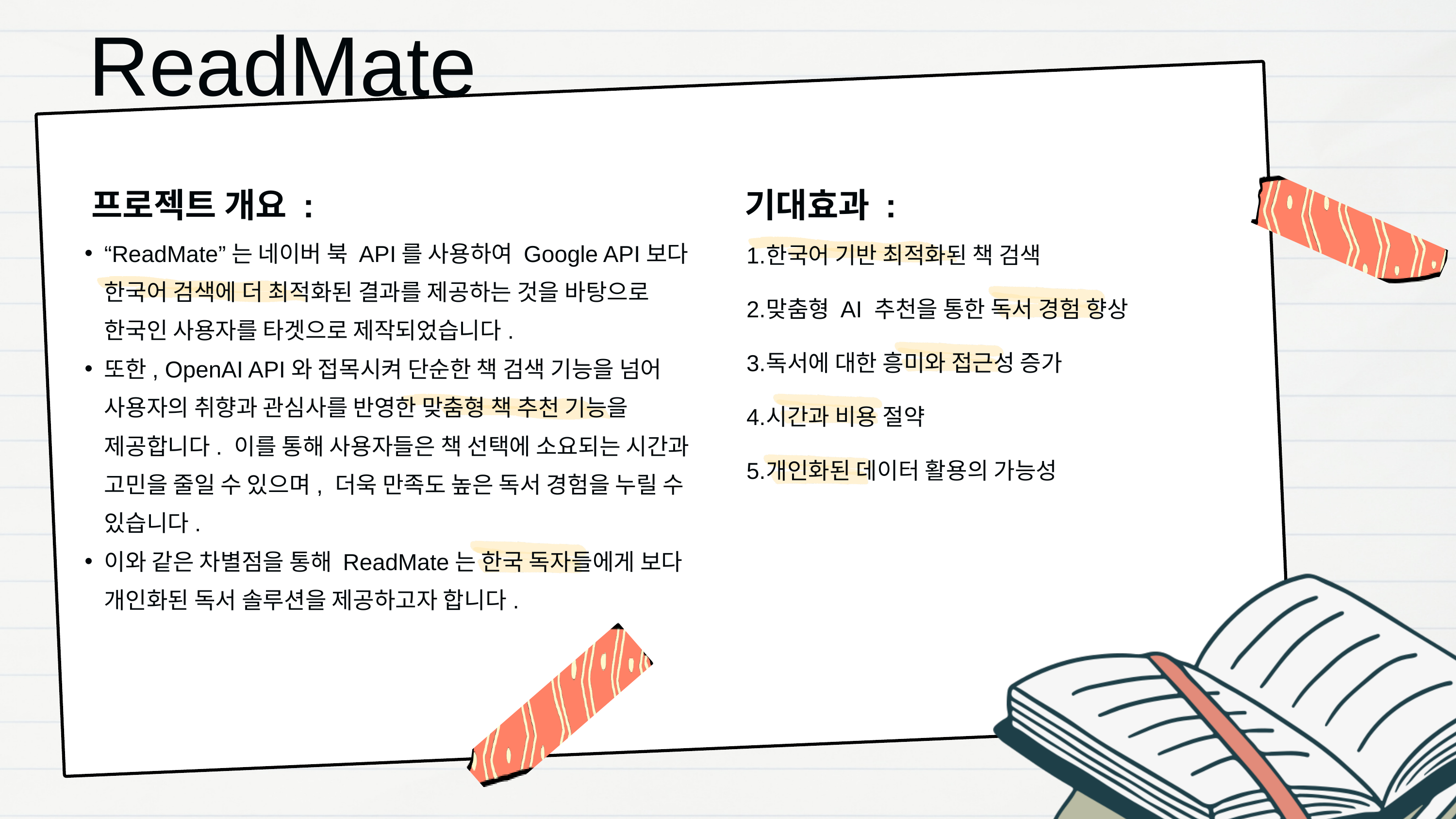

ReadMate

프로젝트 개요 :
기대효과 :

한국어 기반 최적화된 책 검색
맞춤형 AI 추천을 통한 독서 경험 향상
독서에 대한 흥미와 접근성 증가
시간과 비용 절약
개인화된 데이터 활용의 가능성
“ReadMate”는 네이버 북 API를 사용하여 Google API보다 한국어 검색에 더 최적화된 결과를 제공하는 것을 바탕으로 한국인 사용자를 타겟으로 제작되었습니다.
또한, OpenAI API와 접목시켜 단순한 책 검색 기능을 넘어 사용자의 취향과 관심사를 반영한 맞춤형 책 추천 기능을 제공합니다. 이를 통해 사용자들은 책 선택에 소요되는 시간과 고민을 줄일 수 있으며, 더욱 만족도 높은 독서 경험을 누릴 수 있습니다.
이와 같은 차별점을 통해 ReadMate는 한국 독자들에게 보다 개인화된 독서 솔루션을 제공하고자 합니다.